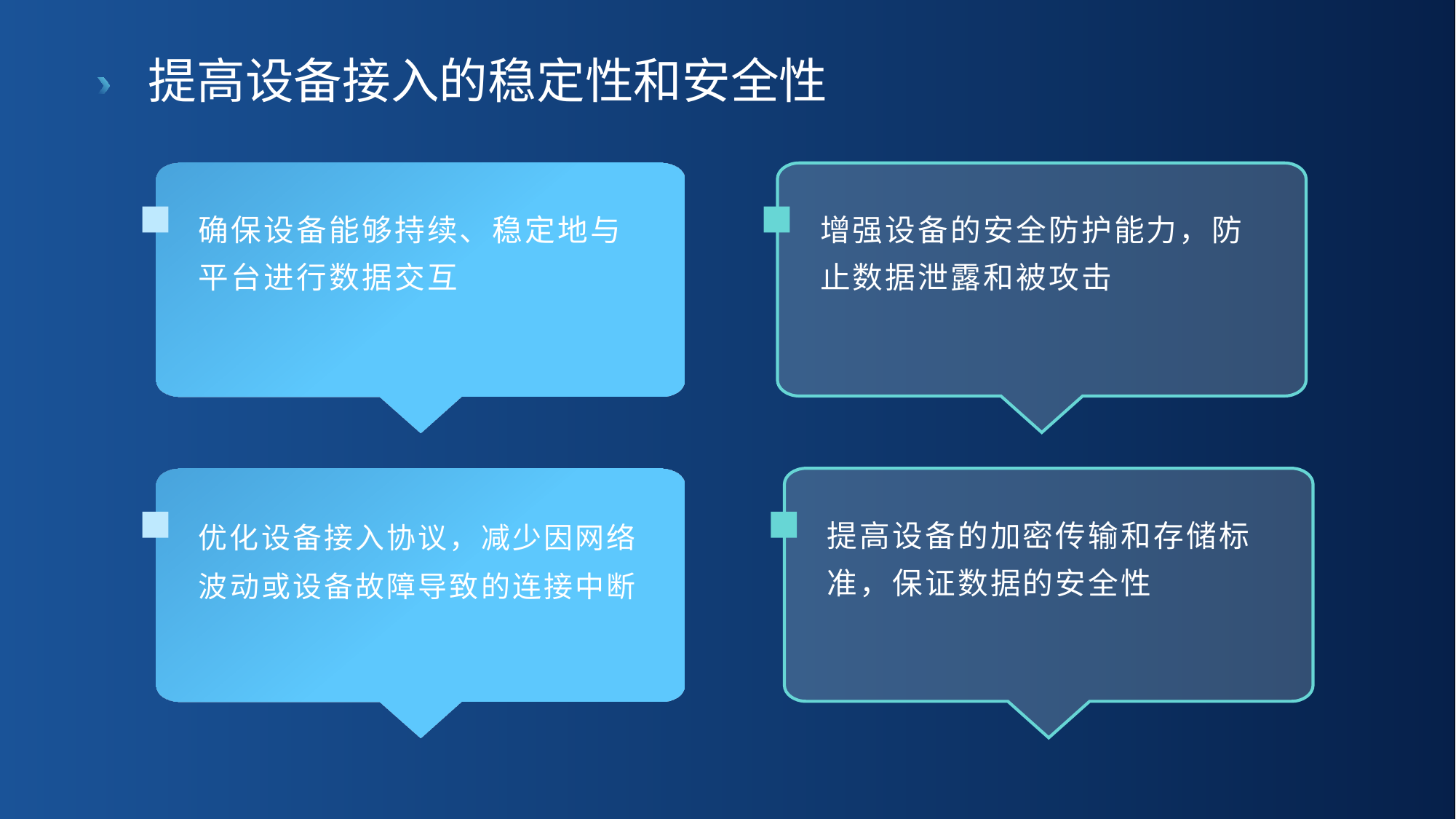

# 提高设备接入的稳定性和安全性

确保设备能够持续、稳定地与平台进行数据交互
增强设备的安全防护能力，防止数据泄露和被攻击

优化设备接入协议，减少因网络波动或设备故障导致的连接中断
提高设备的加密传输和存储标准，保证数据的安全性